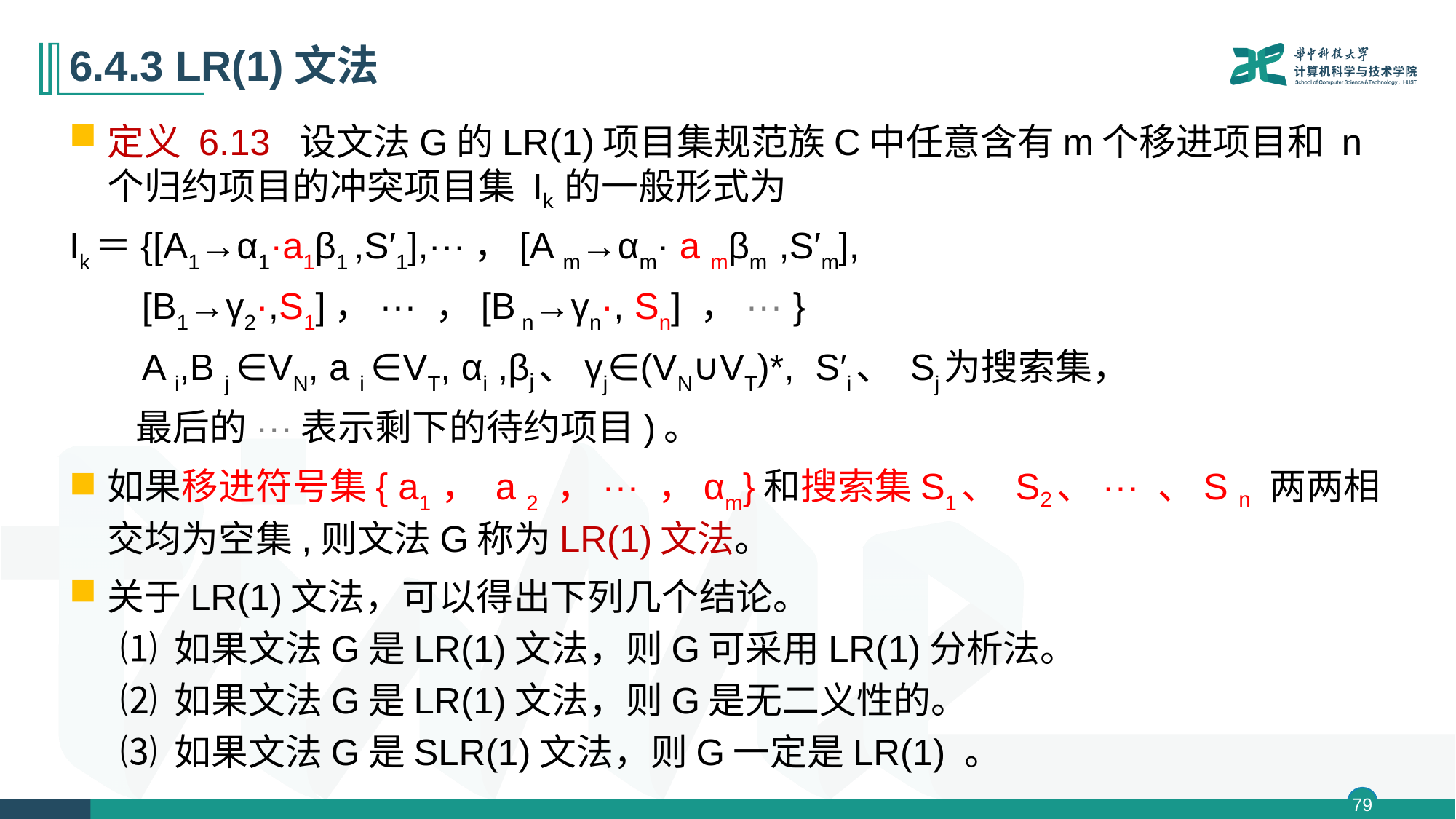

# 6.4.3 LR(1)文法
定义 6.13  设文法G的LR(1)项目集规范族C中任意含有m个移进项目和 n个归约项目的冲突项目集 Ik 的一般形式为
Ik＝{[A1→α1·a1β1 ,S′1],···，[A m→αm· a mβm  ,S′m],
       [B1→γ2·,S1]，··· ，[B n→γn·, Sn] ，··· }
       A i,B j ∈VN, a i ∈VT, αi ,βj、γj∈(VN∪VT)*,  S′i、 Sj为搜索集，
       最后的···表示剩下的待约项目)。
如果移进符号集{ a1 ， a 2 ，··· ，αm}和搜索集S1、 S2、··· 、S n 两两相交均为空集,则文法G称为LR(1)文法。
关于LR(1)文法，可以得出下列几个结论。
⑴ 如果文法G是LR(1)文法，则G可采用LR(1)分析法。
⑵ 如果文法G是LR(1)文法，则G是无二义性的。
⑶ 如果文法G是SLR(1)文法，则G一定是LR(1) 。